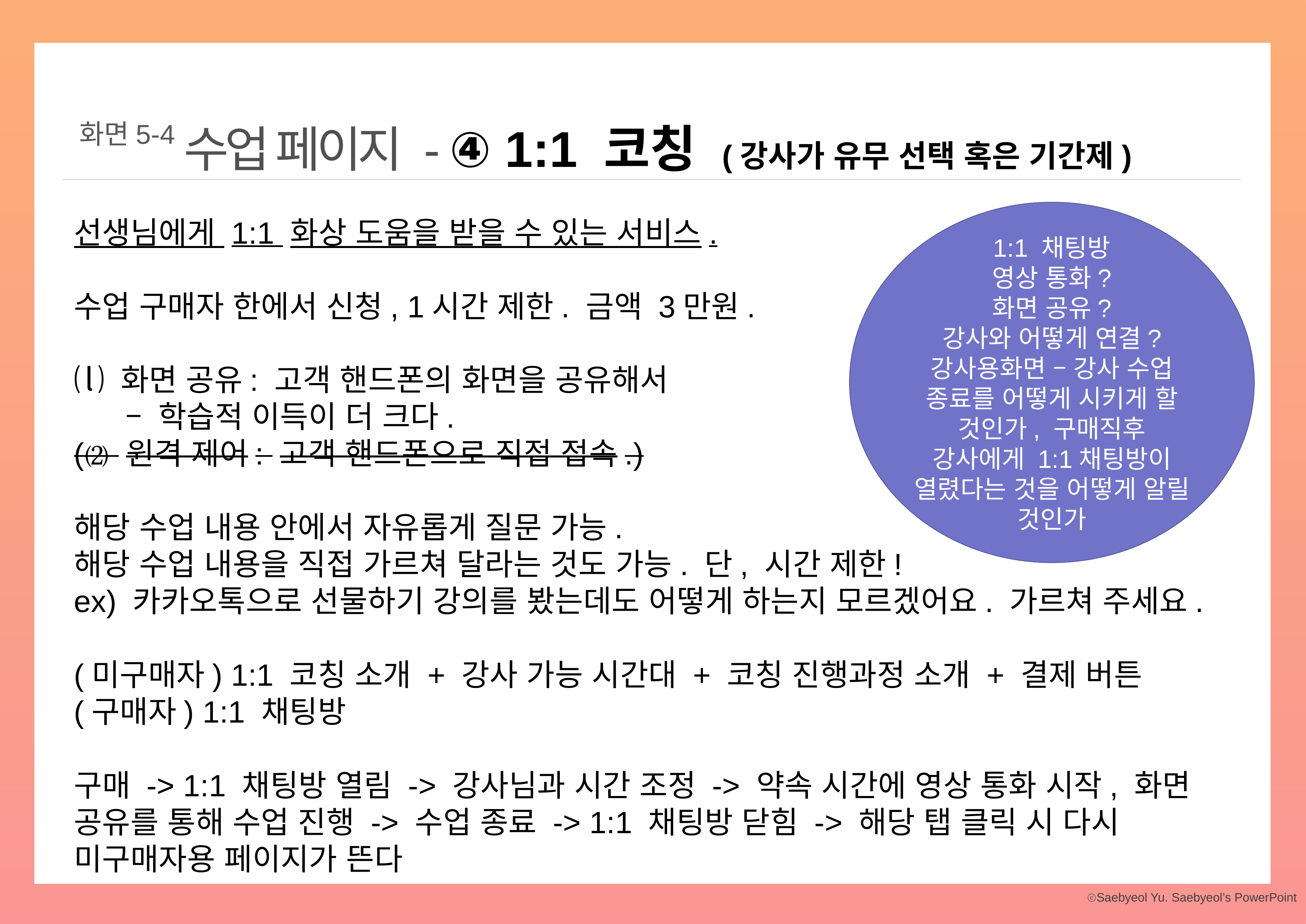

화면5-4
수업 페이지 - ④ 1:1 코칭 (강사가 유무 선택 혹은 기간제)

1:1 채팅방
영상 통화?
화면 공유?
강사와 어떻게 연결? 강사용화면 – 강사 수업 종료를 어떻게 시키게 할 것인가, 구매직후 강사에게 1:1채팅방이 열렸다는 것을 어떻게 알릴 것인가
선생님에게 1:1 화상 도움을 받을 수 있는 서비스.

수업 구매자 한에서 신청, 1시간 제한. 금액 3만원.

⒧ 화면 공유: 고객 핸드폰의 화면을 공유해서
      – 학습적 이득이 더 크다.
(⑵ 원격 제어: 고객 핸드폰으로 직접 접속.)

해당 수업 내용 안에서 자유롭게 질문 가능.
해당 수업 내용을 직접 가르쳐 달라는 것도 가능. 단, 시간 제한!
ex) 카카오톡으로 선물하기 강의를 봤는데도 어떻게 하는지 모르겠어요. 가르쳐 주세요.

(미구매자) 1:1 코칭 소개 + 강사 가능 시간대 + 코칭 진행과정 소개 + 결제 버튼
(구매자) 1:1 채팅방

구매 -> 1:1 채팅방 열림 -> 강사님과 시간 조정 -> 약속 시간에 영상 통화 시작, 화면 공유를 통해 수업 진행 -> 수업 종료 -> 1:1 채팅방 닫힘 -> 해당 탭 클릭 시 다시 미구매자용 페이지가 뜬다